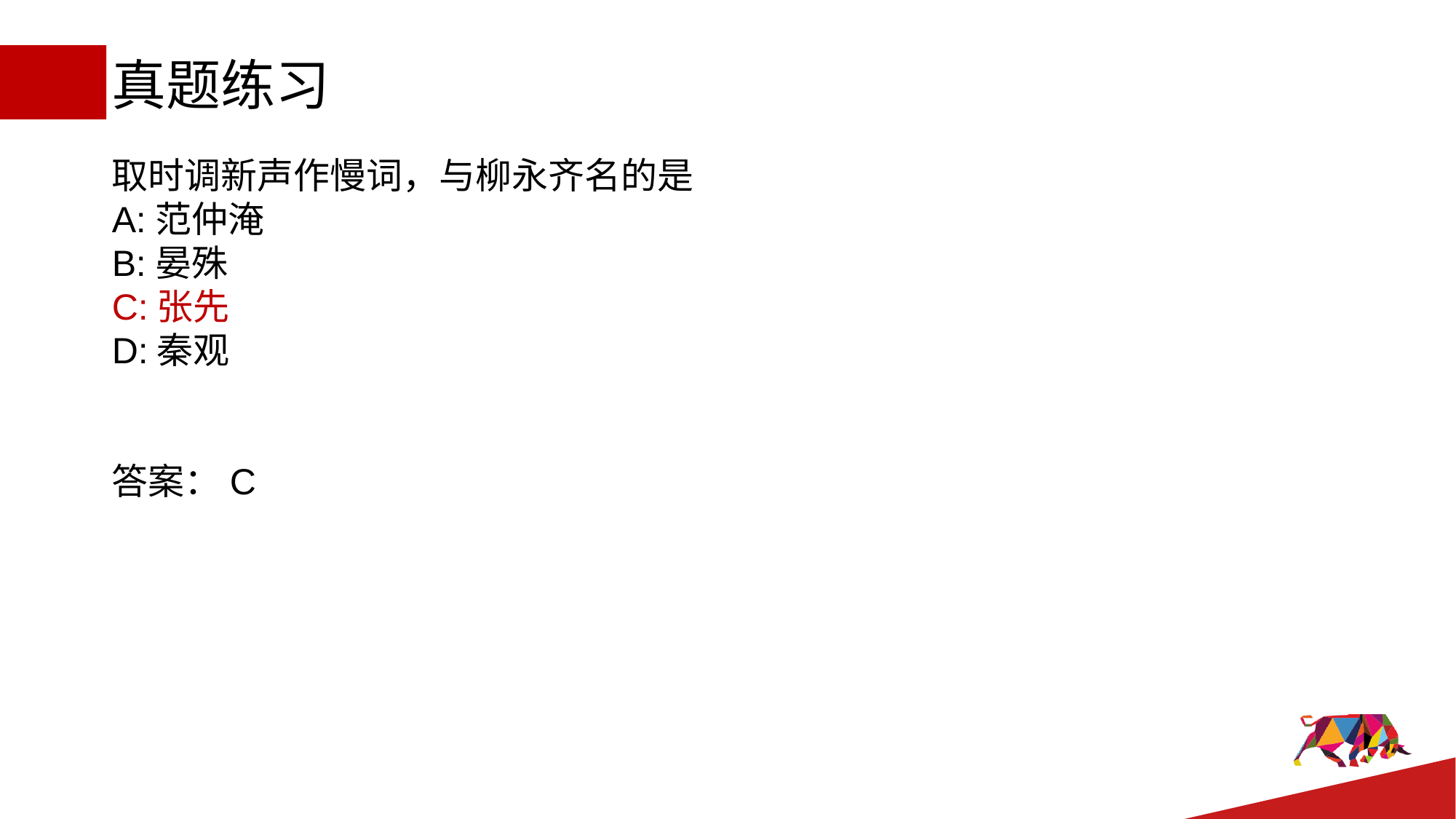

# 真题练习
取时调新声作慢词，与柳永齐名的是
A:范仲淹
B:晏殊
C:张先
D:秦观

答案：C